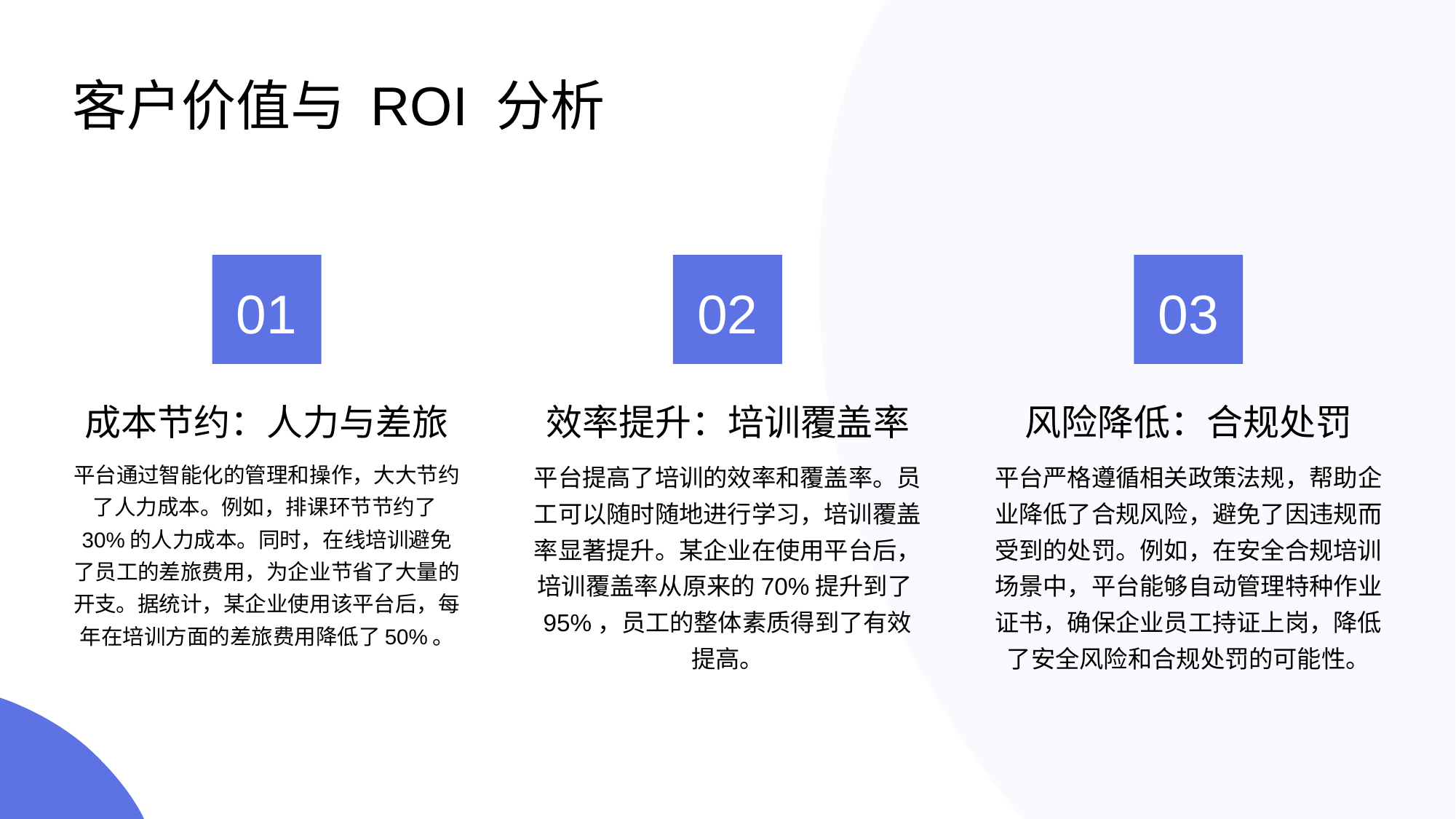

# 客户价值与 ROI 分析

01
02
03
成本节约：人力与差旅
效率提升：培训覆盖率
风险降低：合规处罚
平台通过智能化的管理和操作，大大节约了人力成本。例如，排课环节节约了30%的人力成本。同时，在线培训避免了员工的差旅费用，为企业节省了大量的开支。据统计，某企业使用该平台后，每年在培训方面的差旅费用降低了50%。
平台提高了培训的效率和覆盖率。员工可以随时随地进行学习，培训覆盖率显著提升。某企业在使用平台后，培训覆盖率从原来的70%提升到了95%，员工的整体素质得到了有效提高。
平台严格遵循相关政策法规，帮助企业降低了合规风险，避免了因违规而受到的处罚。例如，在安全合规培训场景中，平台能够自动管理特种作业证书，确保企业员工持证上岗，降低了安全风险和合规处罚的可能性。